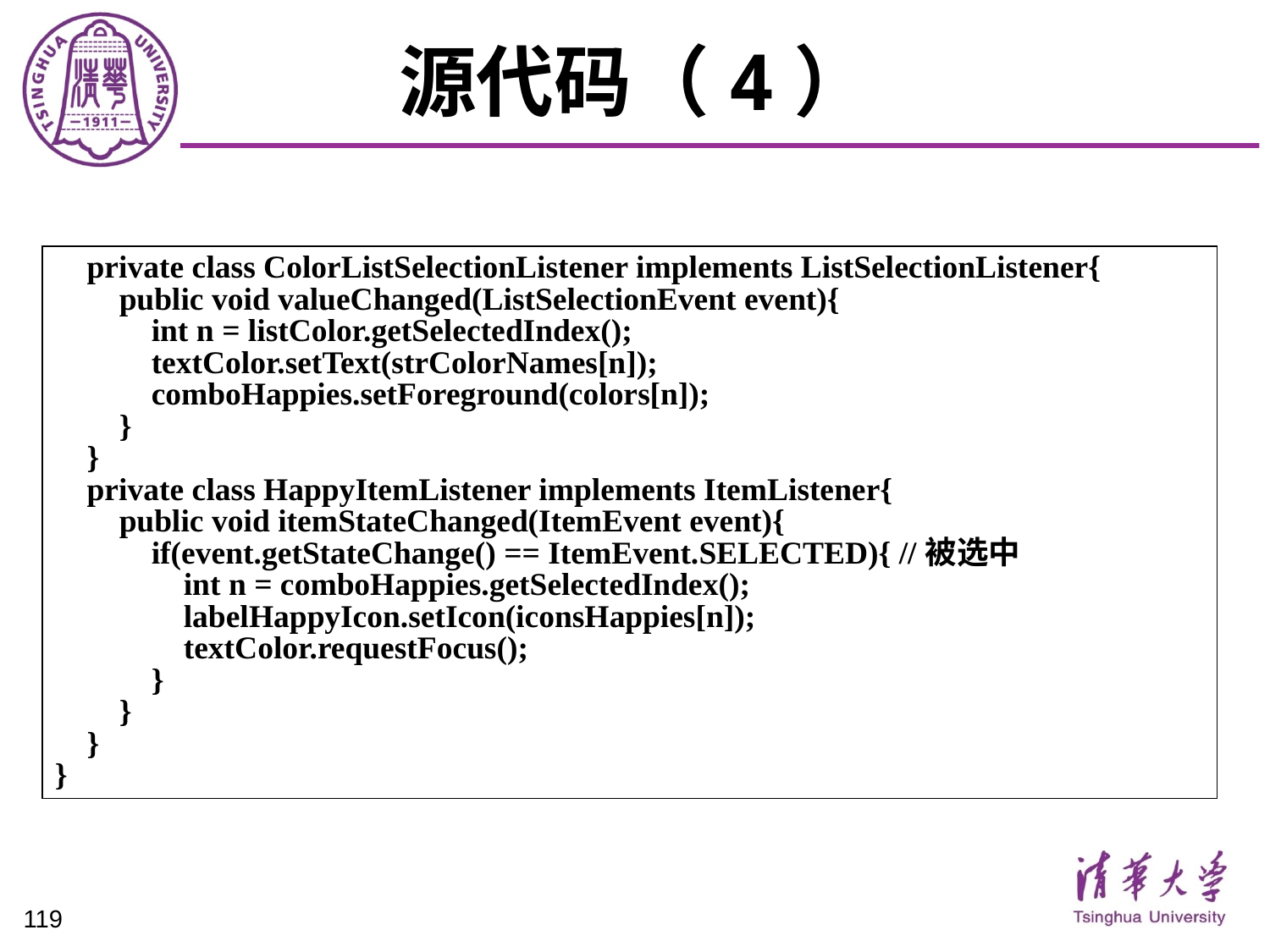

# 源代码（4）
    private class ColorListSelectionListener implements ListSelectionListener{
        public void valueChanged(ListSelectionEvent event){
            int n = listColor.getSelectedIndex();
            textColor.setText(strColorNames[n]);
            comboHappies.setForeground(colors[n]);
        }
    }
    private class HappyItemListener implements ItemListener{
        public void itemStateChanged(ItemEvent event){
            if(event.getStateChange() == ItemEvent.SELECTED){ //被选中
                int n = comboHappies.getSelectedIndex();
                labelHappyIcon.setIcon(iconsHappies[n]);
                textColor.requestFocus();
            }
        }
    }
}
119